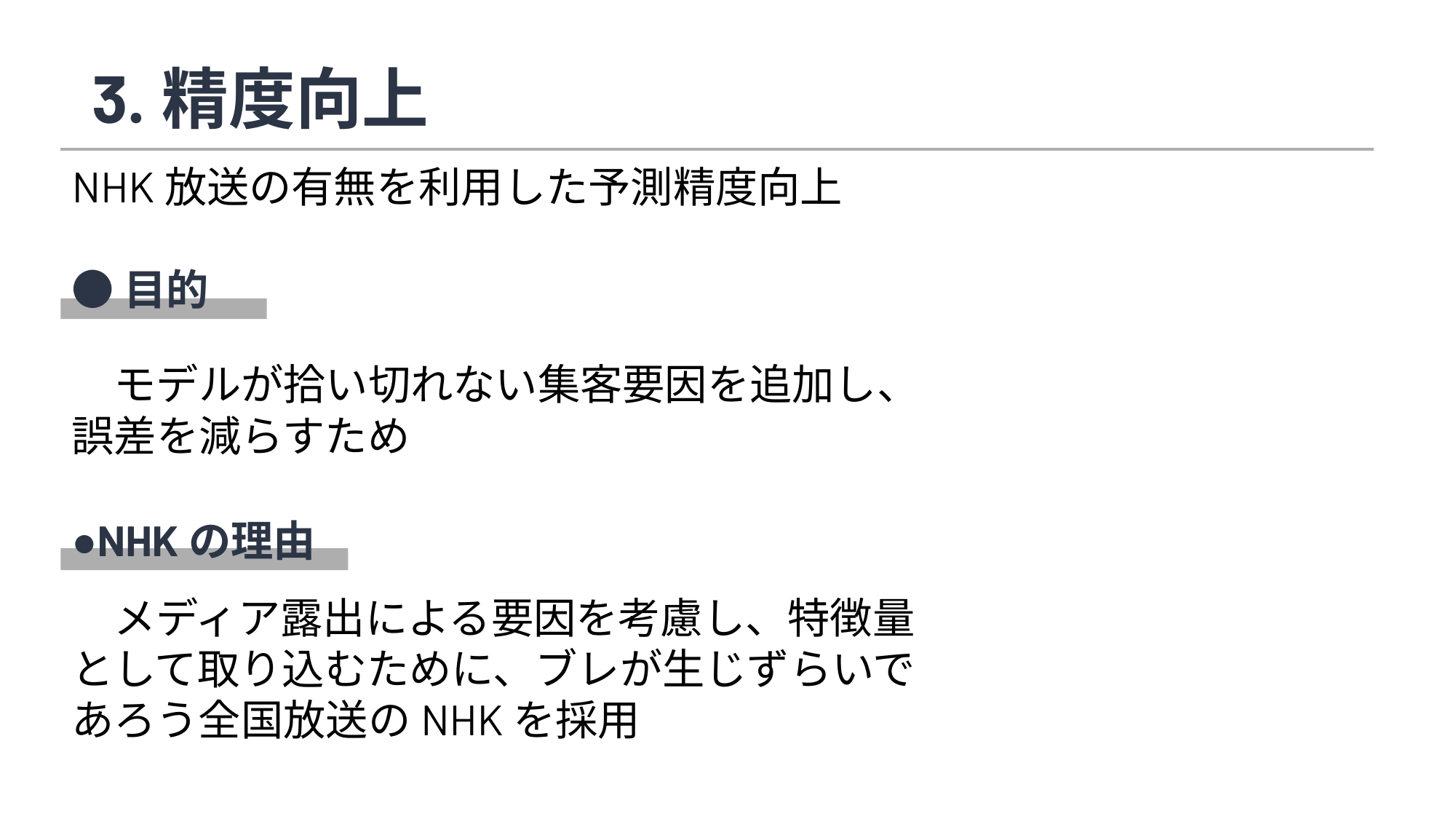

3.精度向上
NHK放送の有無を利用した予測精度向上
●目的

　モデルが拾い切れない集客要因を追加し、誤差を減らすため
●NHKの理由

　メディア露出による要因を考慮し、特徴量として取り込むために、ブレが生じずらいであろう全国放送のNHKを採用